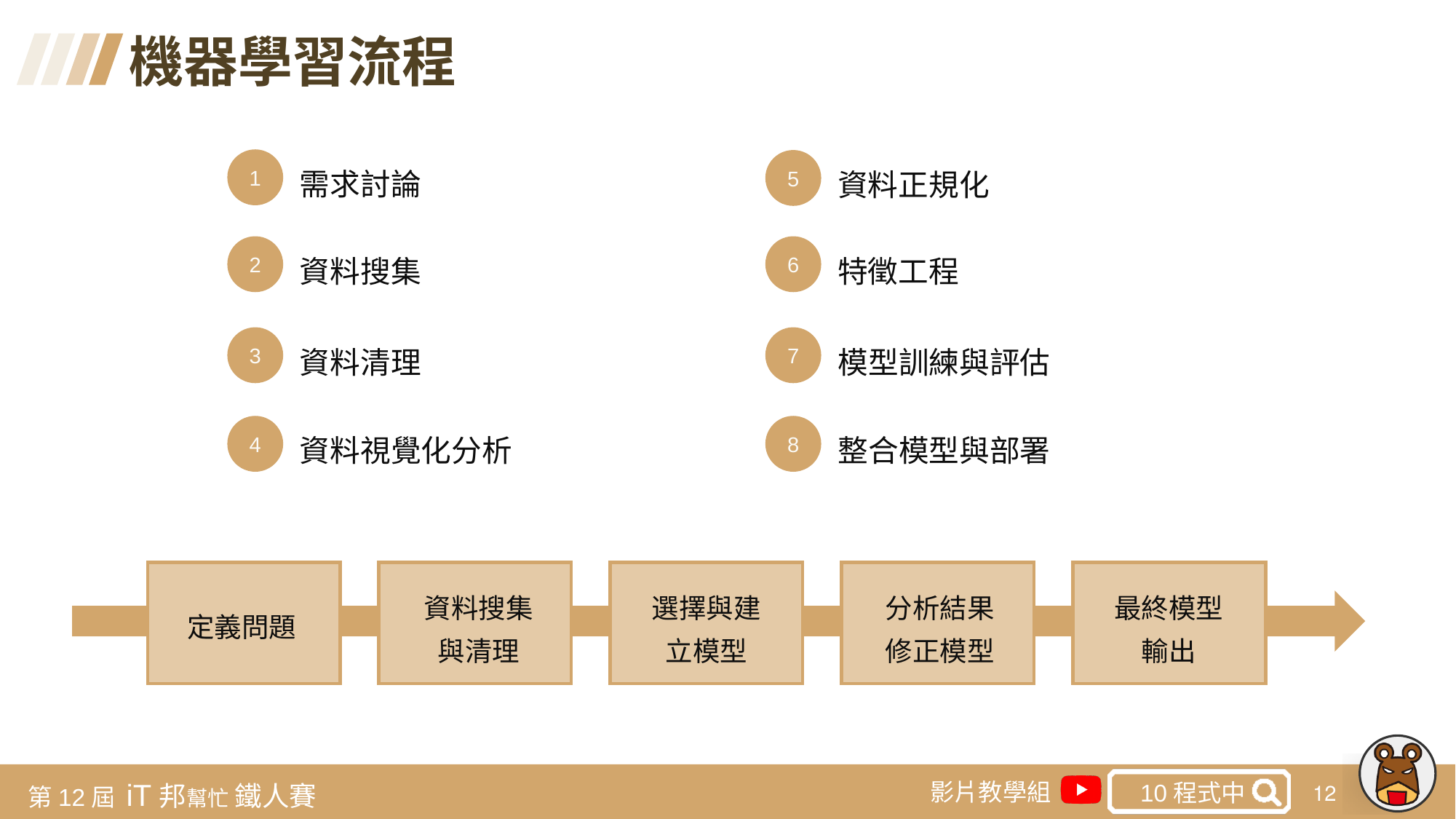

機器學習流程
需求討論
1
資料正規化
5
資料搜集
特徵工程
2
6
資料清理
模型訓練與評估
3
7
資料視覺化分析
整合模型與部署
4
8

資料搜集與清理
選擇與建立模型
分析結果
修正模型
最終模型輸出

定義問題